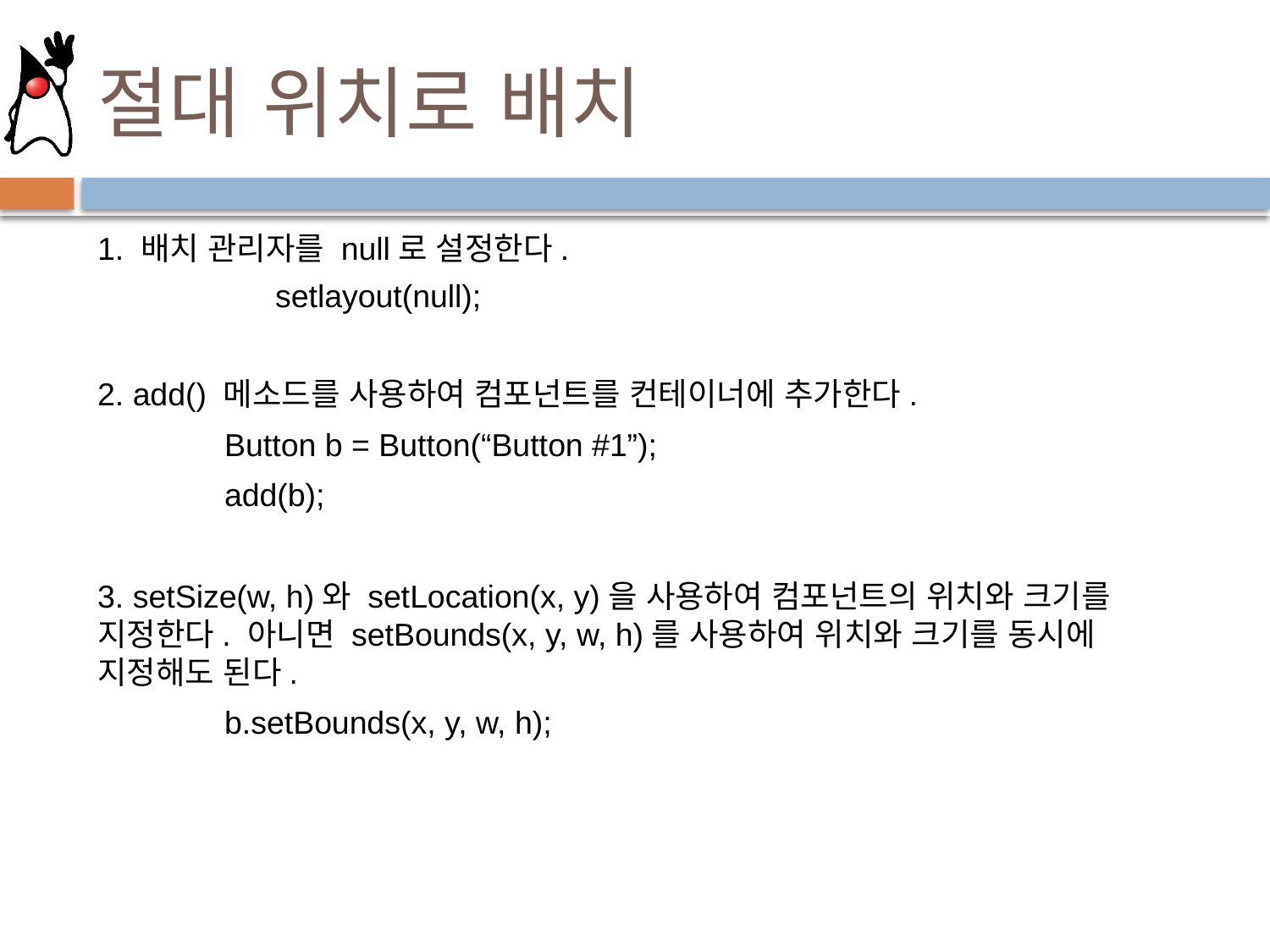

# 절대 위치로 배치
1. 배치 관리자를 null로 설정한다.
	setlayout(null);

2. add() 메소드를 사용하여 컴포넌트를 컨테이너에 추가한다.
	Button b = Button(“Button #1”);
	add(b);

3. setSize(w, h)와 setLocation(x, y)을 사용하여 컴포넌트의 위치와 크기를 지정한다. 아니면 setBounds(x, y, w, h)를 사용하여 위치와 크기를 동시에 지정해도 된다.
	b.setBounds(x, y, w, h);